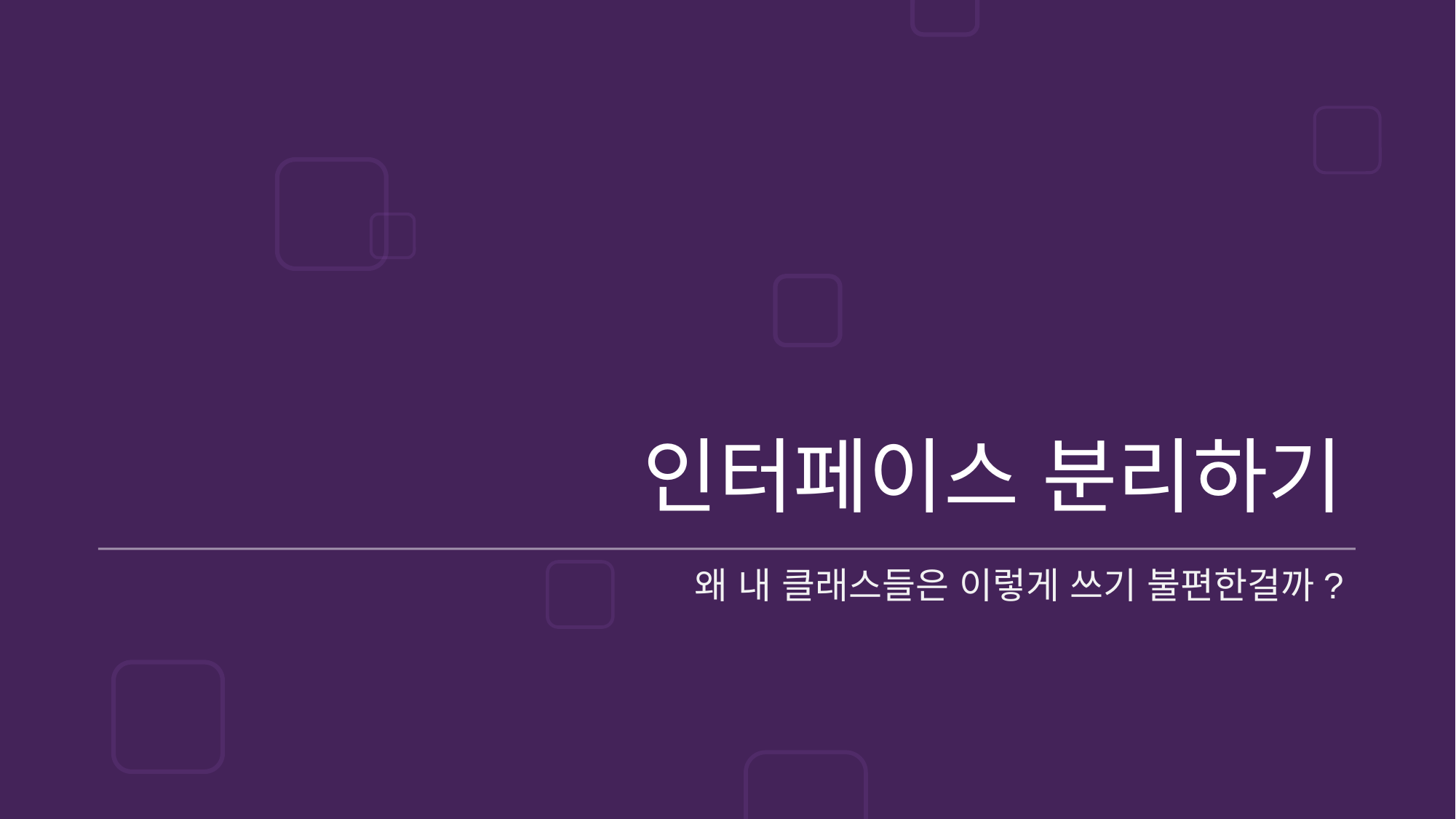

# 인터페이스 분리하기
왜 내 클래스들은 이렇게 쓰기 불편한걸까?